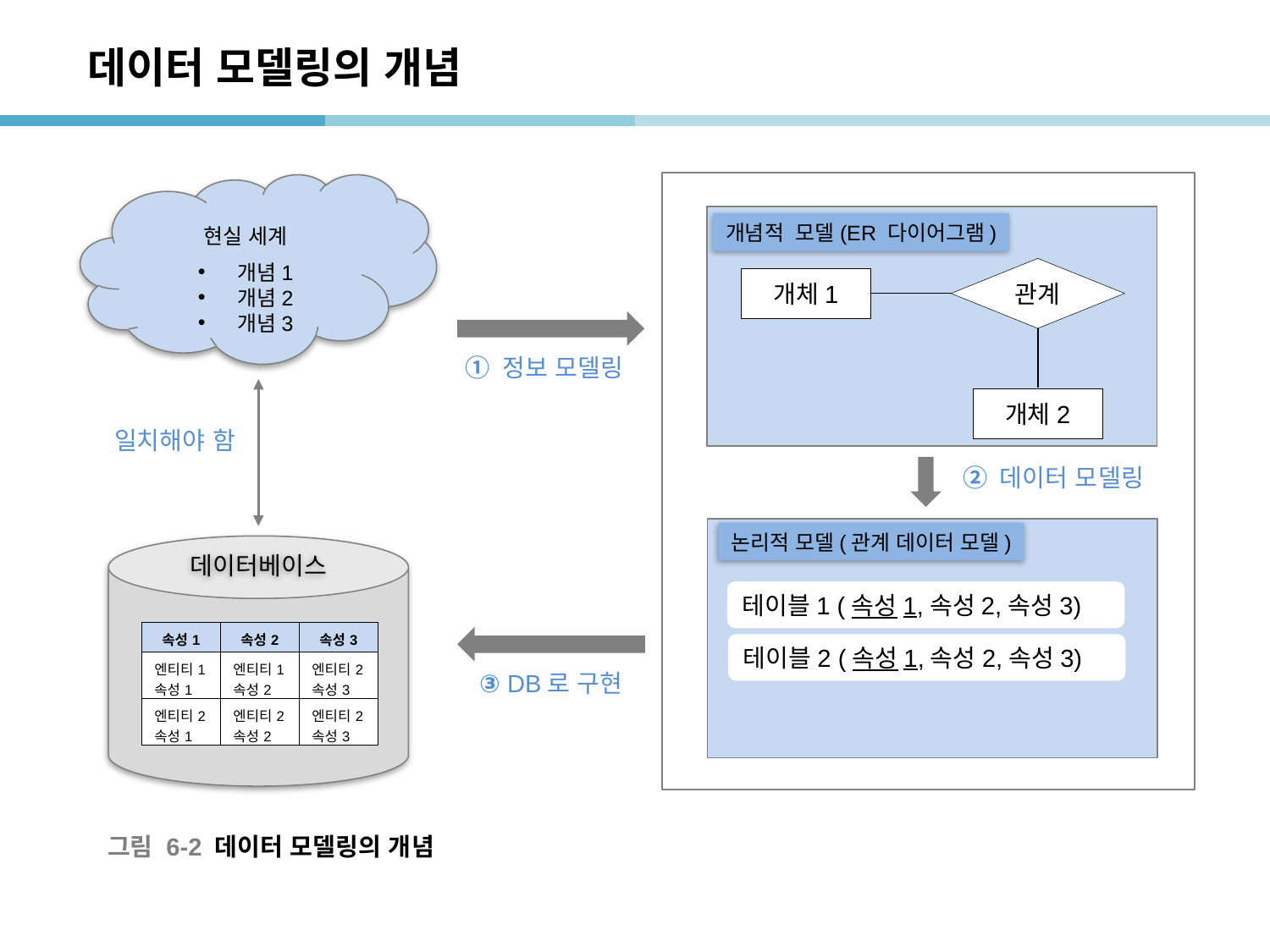

# 데이터 모델링의 개념

현실 세계

개념1
개념2
개념3

개념적  모델(ER 다이어그램)
관계
개체1

① 정보 모델링
개체2
일치해야 함
② 데이터 모델링

논리적 모델(관계 데이터 모델)

데이터베이스
테이블1 (속성1,속성2,속성3)
| 속성1 | 속성2 | 속성3 |
| --- | --- | --- |
| 엔티티1 속성1 | 엔티티1 속성2 | 엔티티2 속성3 |
| 엔티티2 속성1 | 엔티티2 속성2 | 엔티티2 속성3 |

테이블2 (속성1,속성2,속성3)
③ DB로 구현
그림 6-2 데이터 모델링의 개념